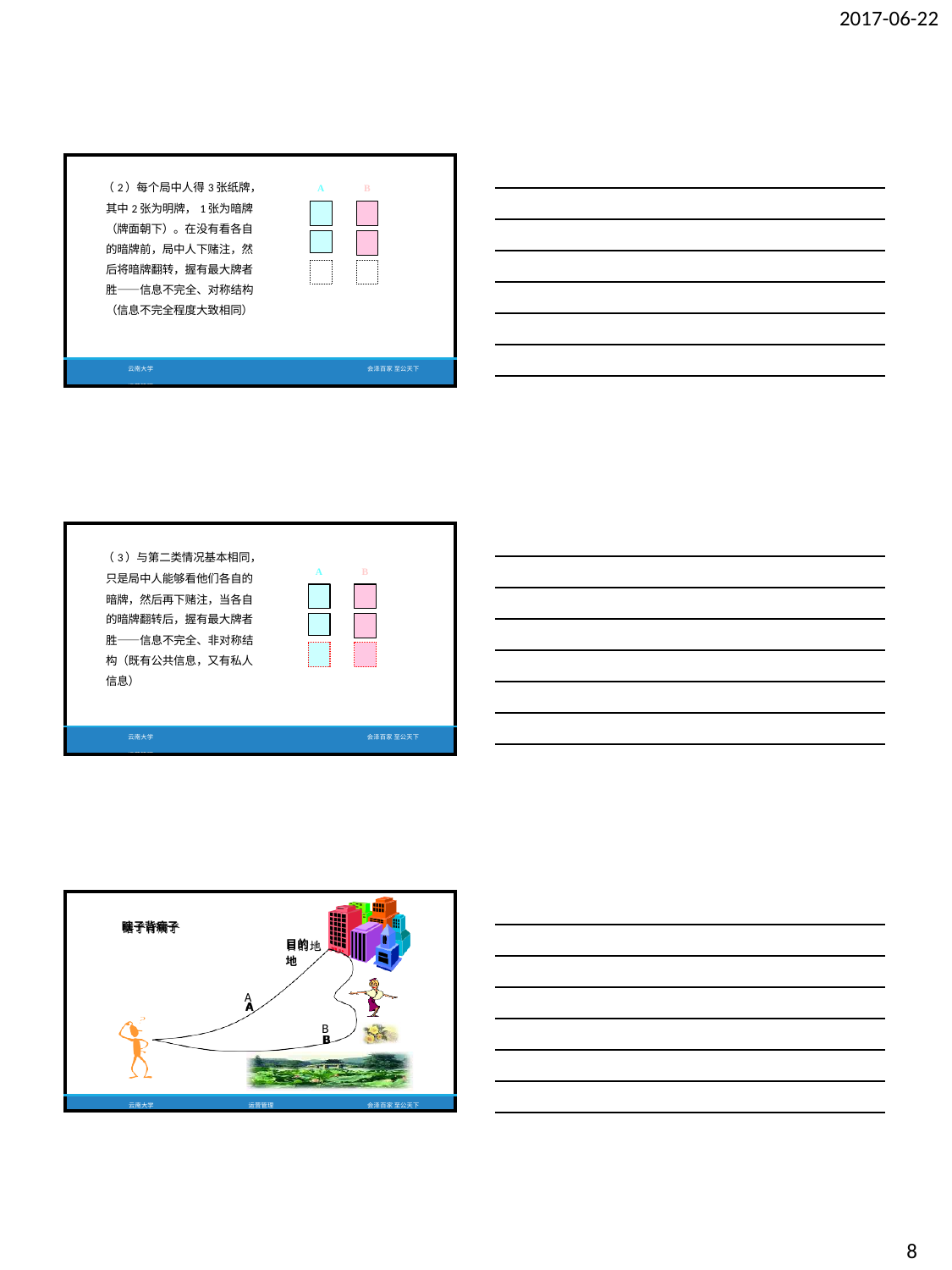

2017-06-22
| （2）每个局中人得3张纸牌， | A | B |
| --- | --- | --- |
| 其中2张为明牌，1张为暗牌 |  |  |
| （牌面朝下）。在没有看各自 |  |  |
| 的暗牌前，局中人下赌注，然 |  |  |
| 后将暗牌翻转，握有最大牌者 |  |  |
| 胜——信息不完全、对称结构 |  |  |
| （信息不完全程度大致相同） |  |  |
| 云南大学 运营管理 |  | 会泽百家 至公天下 |

| （3）与第二类情况基本相同， |  |  |
| --- | --- | --- |
| 只是局中人能够看他们各自的 | A | B |
| 暗牌，然后再下赌注，当各自 |  |  |
| 的暗牌翻转后，握有最大牌者 |  |  |
| 胜——信息不完全、非对称结 |  |  |
| 构（既有公共信息，又有私人 |  |  |
| 信息） |  |  |
| 云南大学 运营管理 |  | 会泽百家 至公天下 |

| 瞎子背瘸子 | A | 目的地 | B |
| --- | --- | --- | --- |
| 云南大学 | 运营管理 | 会泽百家 至公天下 |  |

8